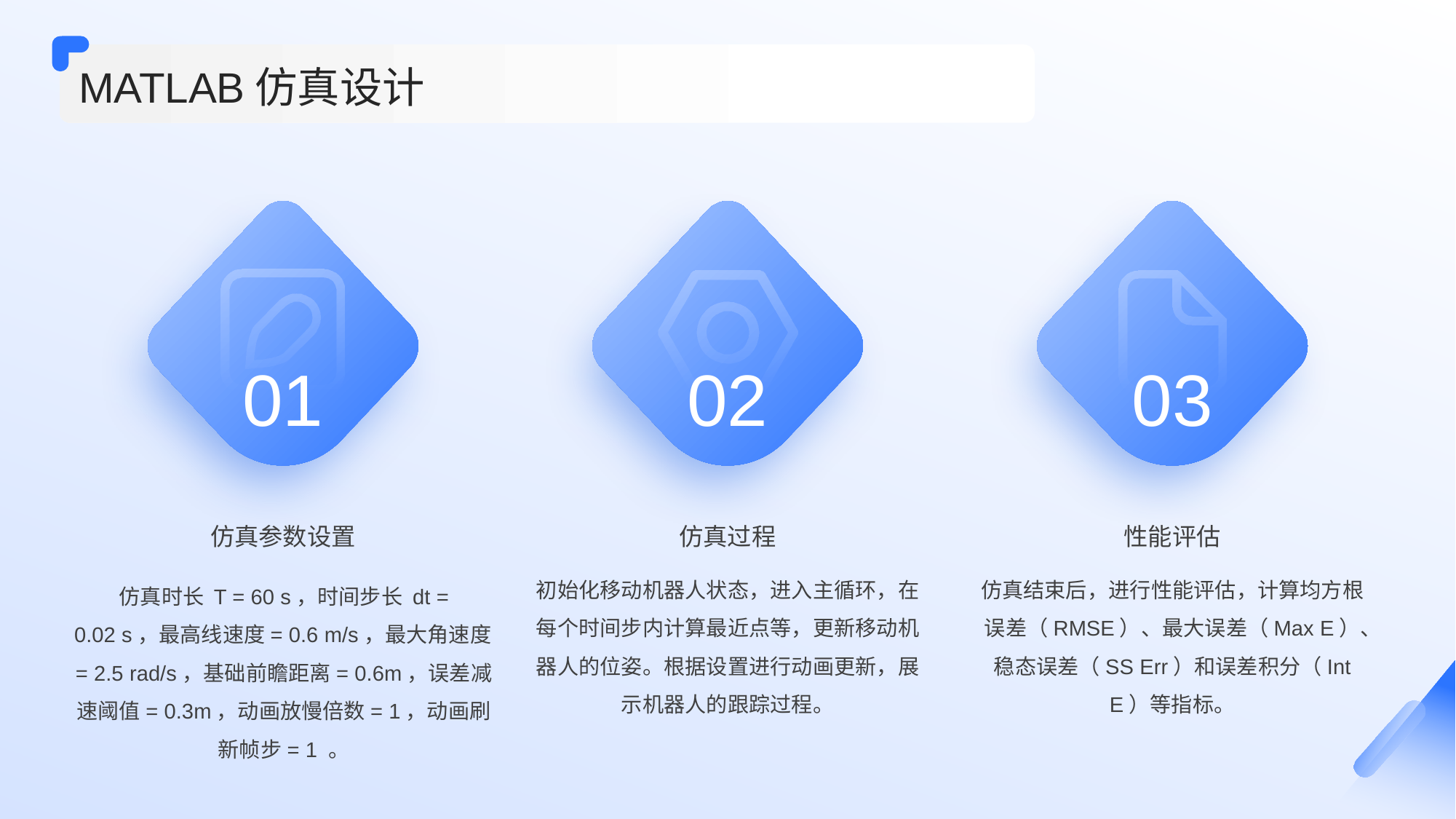

MATLAB仿真设计

01
02
03
仿真参数设置
仿真过程
性能评估
初始化移动机器人状态，进入主循环，在每个时间步内计算最近点等，更新移动机器人的位姿。根据设置进行动画更新，展示机器人的跟踪过程。
仿真结束后，进行性能评估，计算均方根误差（RMSE）、最大误差（Max E）、稳态误差（SS Err）和误差积分（Int E）等指标。
仿真时长 T = 60 s，时间步长 dt = 0.02 s，最高线速度= 0.6 m/s，最大角速度= 2.5 rad/s，基础前瞻距离= 0.6m，误差减速阈值= 0.3m，动画放慢倍数= 1，动画刷新帧步= 1 。